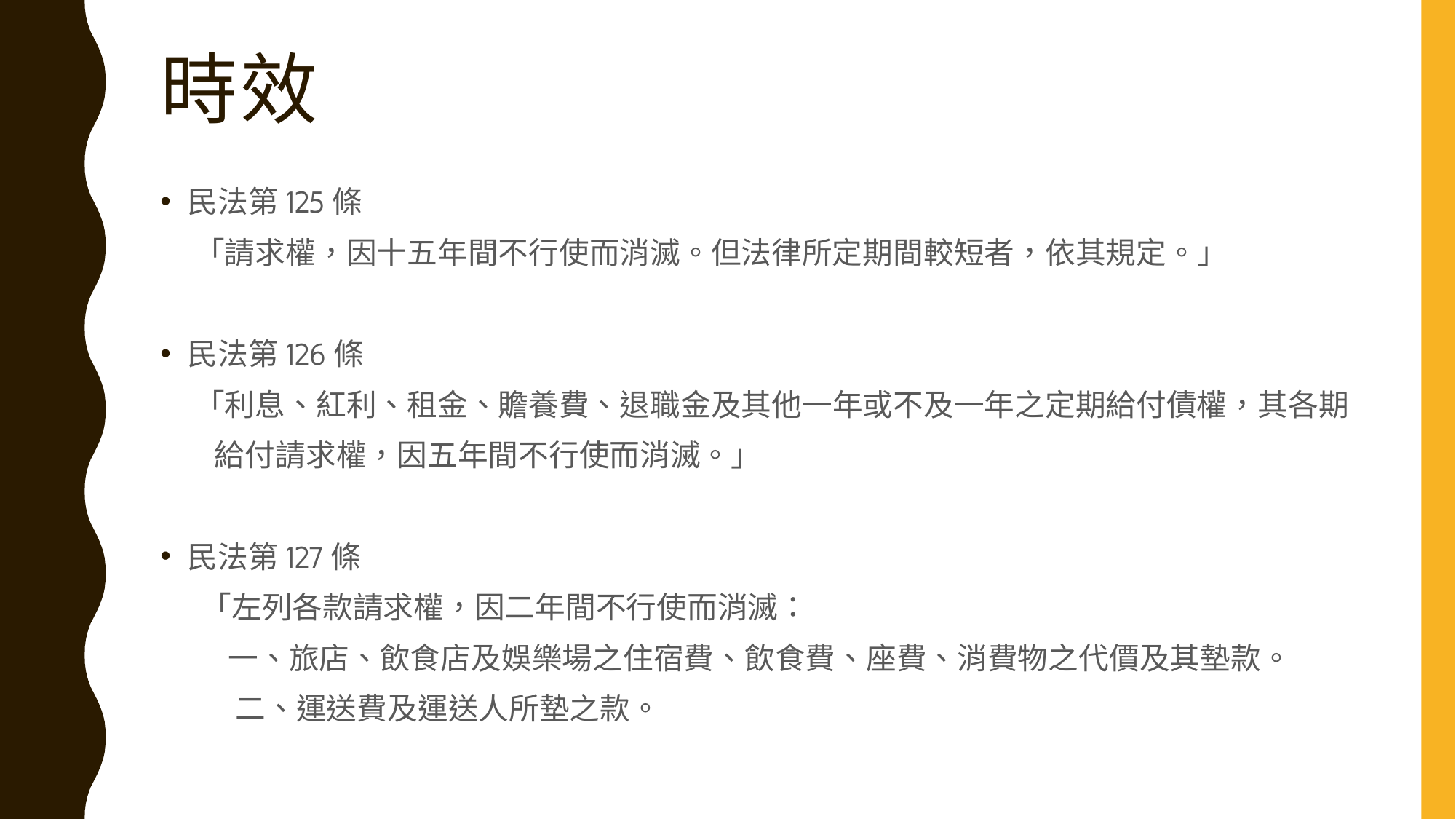

# 時效
民法第125條
    「請求權，因十五年間不行使而消滅。但法律所定期間較短者，依其規定。」

民法第126條
    「利息、紅利、租金、贍養費、退職金及其他一年或不及一年之定期給付債權，其各期
       給付請求權，因五年間不行使而消滅。」

民法第127條
     「左列各款請求權，因二年間不行使而消滅：
         一、旅店、飲食店及娛樂場之住宿費、飲食費、座費、消費物之代價及其墊款。
二、運送費及運送人所墊之款。